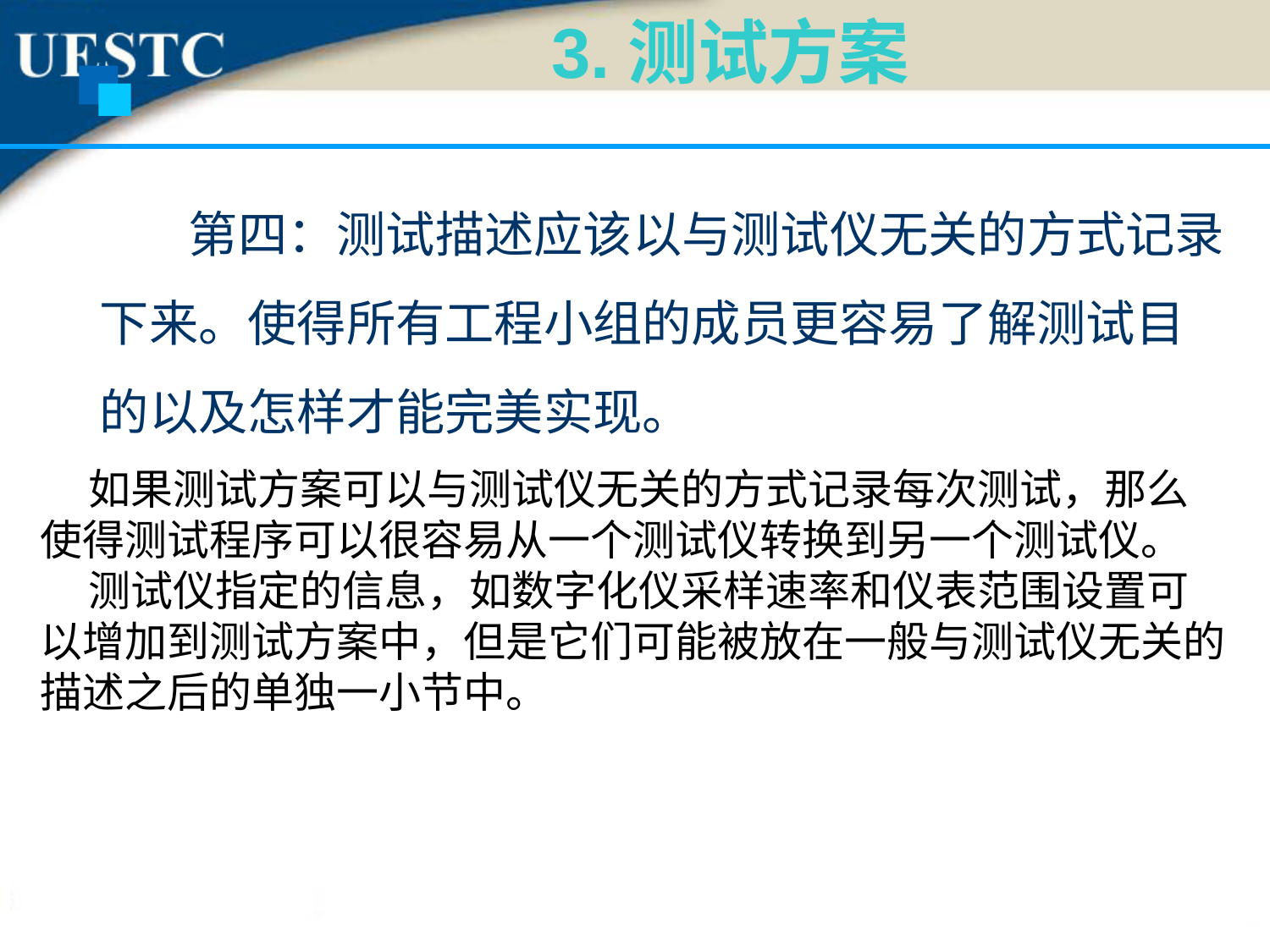

3.测试方案

       第四：测试描述应该以与测试仪无关的方式记录下来。使得所有工程小组的成员更容易了解测试目的以及怎样才能完美实现。

    如果测试方案可以与测试仪无关的方式记录每次测试，那么使得测试程序可以很容易从一个测试仪转换到另一个测试仪。
    测试仪指定的信息，如数字化仪采样速率和仪表范围设置可以增加到测试方案中，但是它们可能被放在一般与测试仪无关的描述之后的单独一小节中。